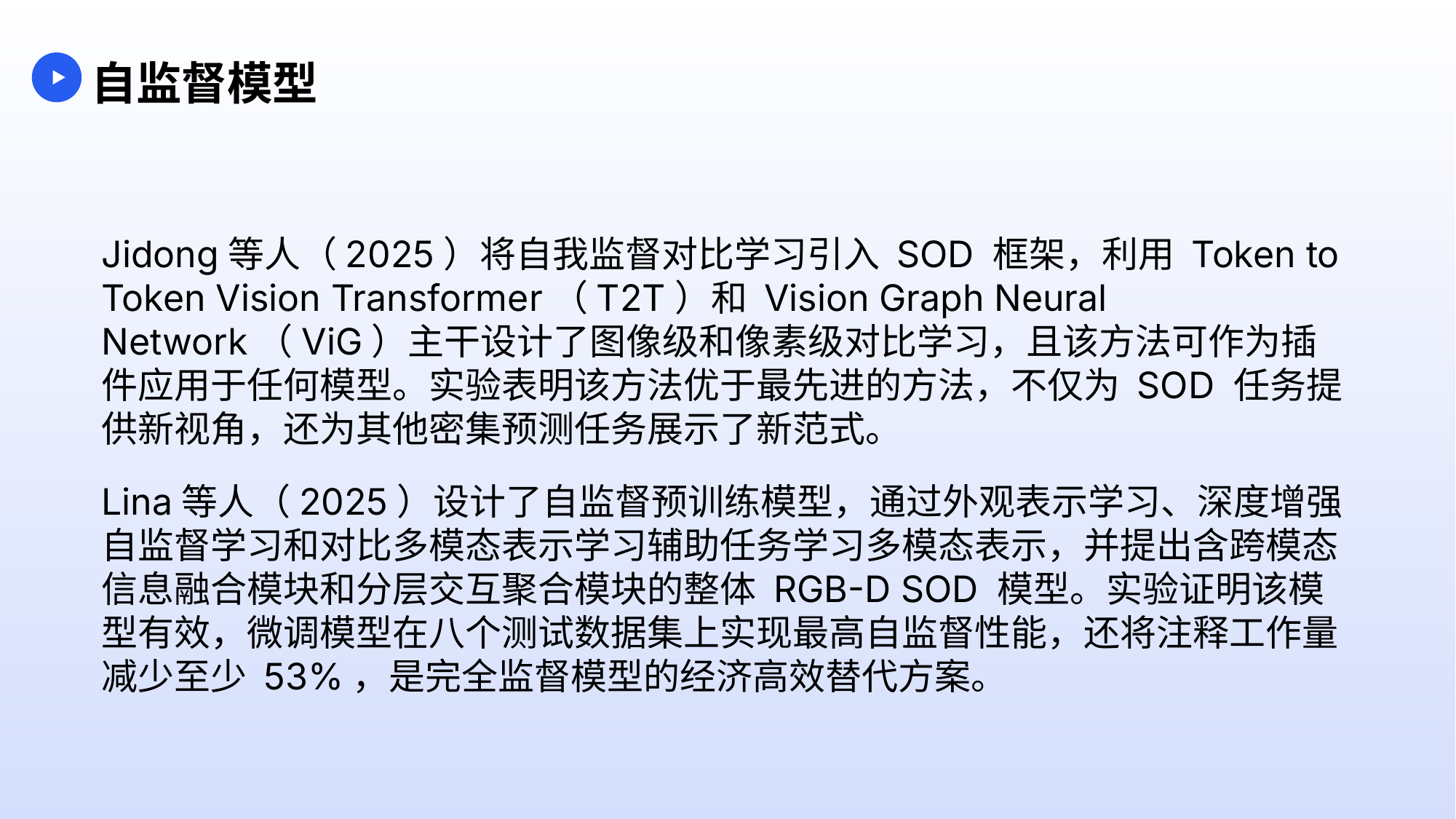

自监督模型

Jidong等人（2025）将自我监督对比学习引入 SOD 框架，利用 Token to Token Vision Transformer（T2T）和 Vision Graph Neural Network（ViG）主干设计了图像级和像素级对比学习，且该方法可作为插件应用于任何模型。实验表明该方法优于最先进的方法，不仅为 SOD 任务提供新视角，还为其他密集预测任务展示了新范式。
Lina等人（2025）设计了自监督预训练模型，通过外观表示学习、深度增强自监督学习和对比多模态表示学习辅助任务学习多模态表示，并提出含跨模态信息融合模块和分层交互聚合模块的整体 RGB-D SOD 模型。实验证明该模型有效，微调模型在八个测试数据集上实现最高自监督性能，还将注释工作量减少至少 53%，是完全监督模型的经济高效替代方案。